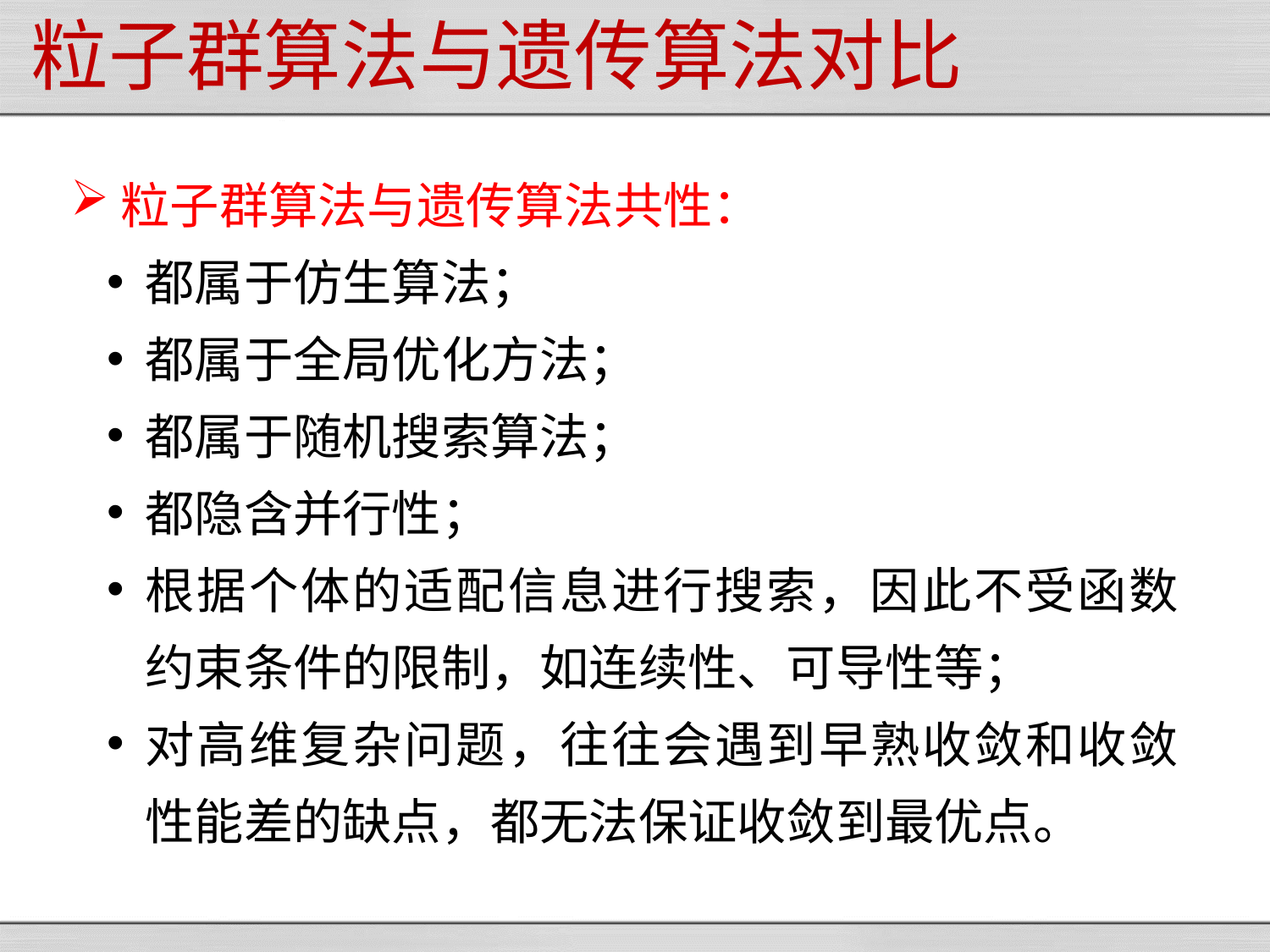

# 粒子群算法与遗传算法对比
粒子群算法与遗传算法共性：
都属于仿生算法；
都属于全局优化方法；
都属于随机搜索算法；
都隐含并行性；
根据个体的适配信息进行搜索，因此不受函数约束条件的限制，如连续性、可导性等；
对高维复杂问题，往往会遇到早熟收敛和收敛性能差的缺点，都无法保证收敛到最优点。